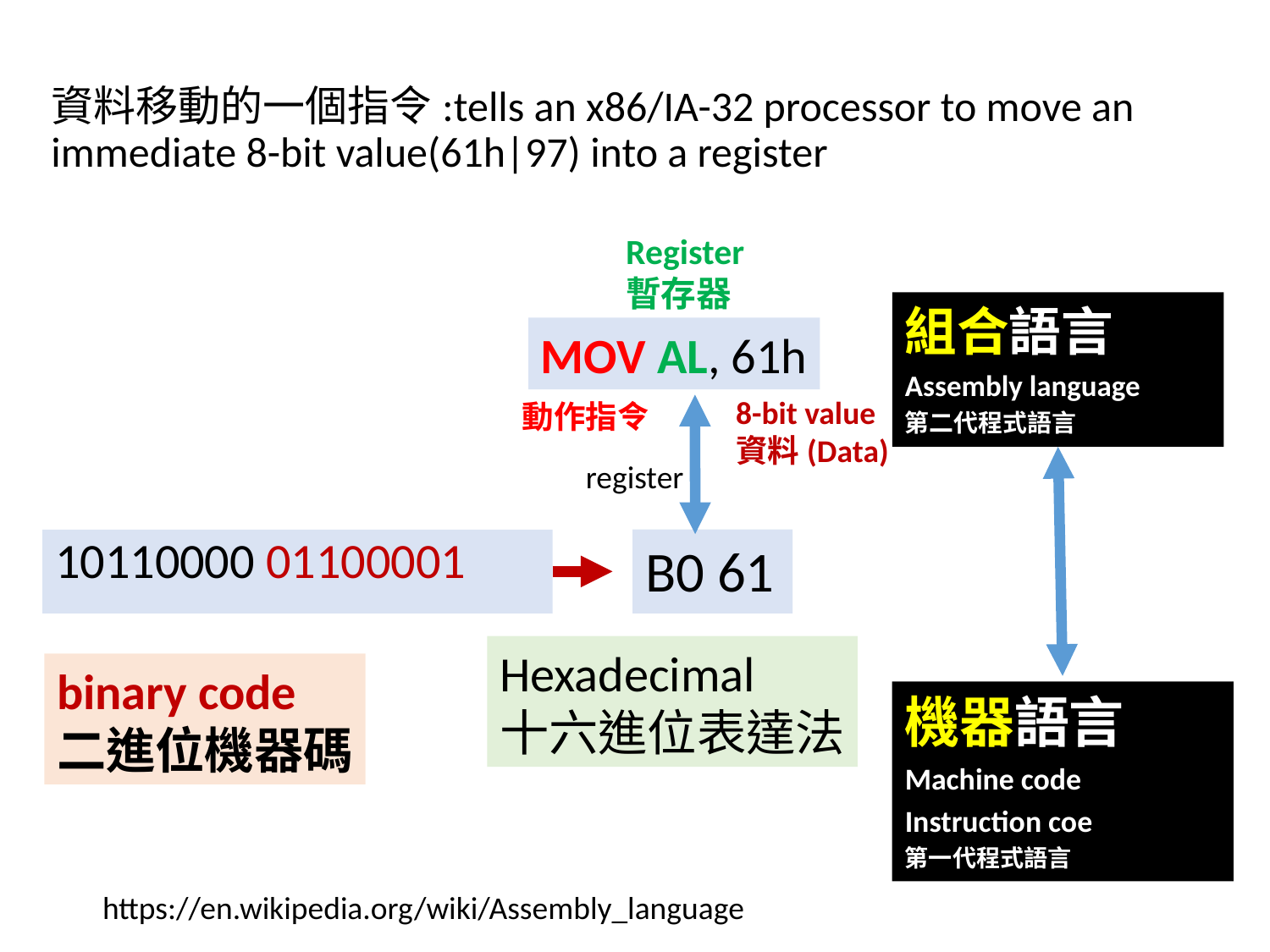

# 資料移動的一個指令:tells an x86/IA-32 processor to move an immediate 8-bit value(61h|97) into a register
Register
暫存器
組合語言
Assembly language
第二代程式語言
MOV AL, 61h
8-bit value
資料(Data)
動作指令
register
10110000 01100001
B0 61
Hexadecimal
十六進位表達法
binary code
二進位機器碼
機器語言
Machine code
Instruction coe
第一代程式語言
https://en.wikipedia.org/wiki/Assembly_language